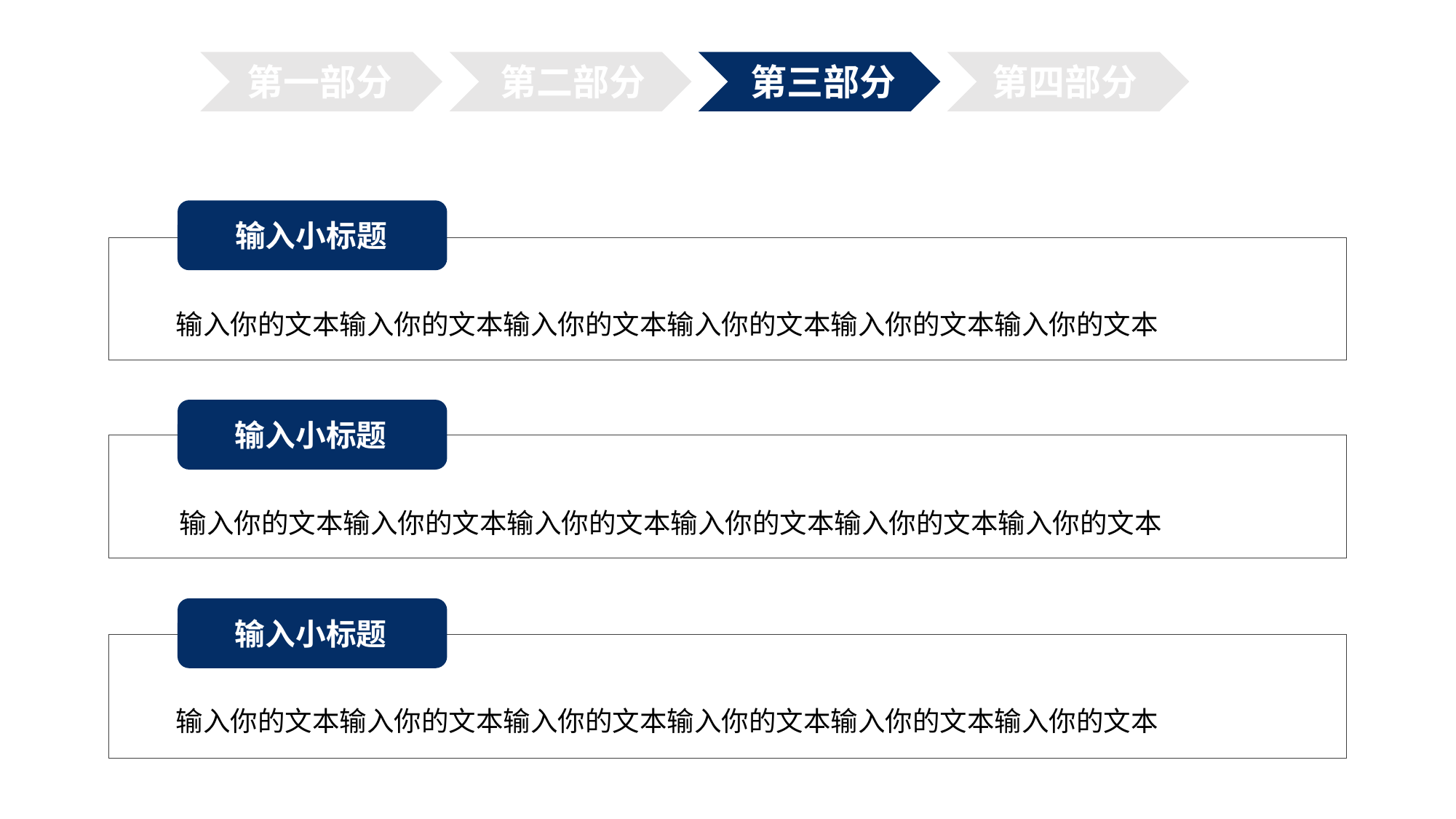

火箭少女101

第二部分
第一部分
第三部分
第四部分

输入小标题

输入你的文本输入你的文本输入你的文本输入你的文本输入你的文本输入你的文本

输入小标题

输入你的文本输入你的文本输入你的文本输入你的文本输入你的文本输入你的文本

输入小标题

输入你的文本输入你的文本输入你的文本输入你的文本输入你的文本输入你的文本